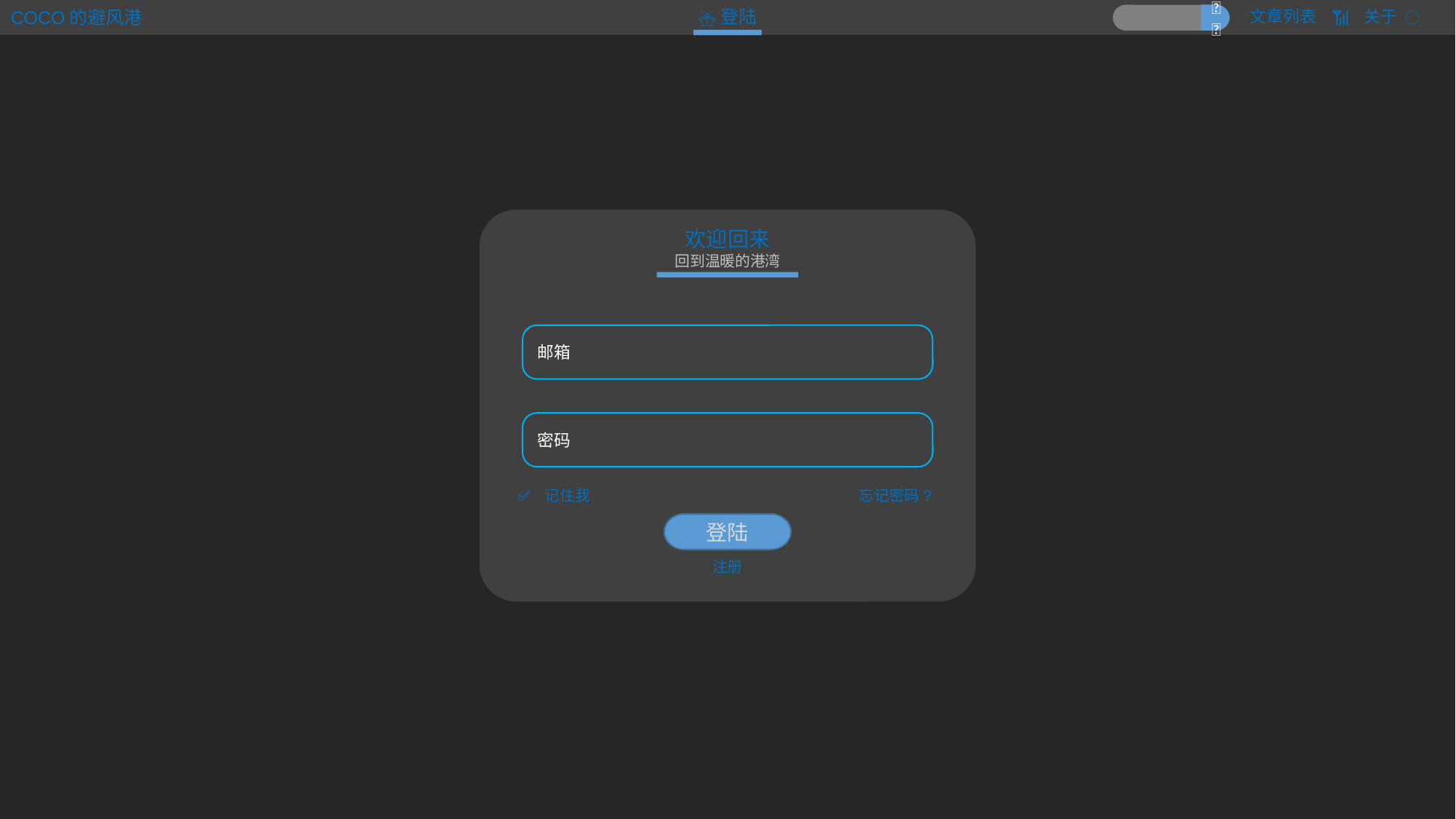

🚢登陆

COCO的避风港
文章列表    📶    关于  🌕
🔍

欢迎回来
回到温暖的港湾

邮箱
密码
✅   记住我
忘记密码?
登陆
注册